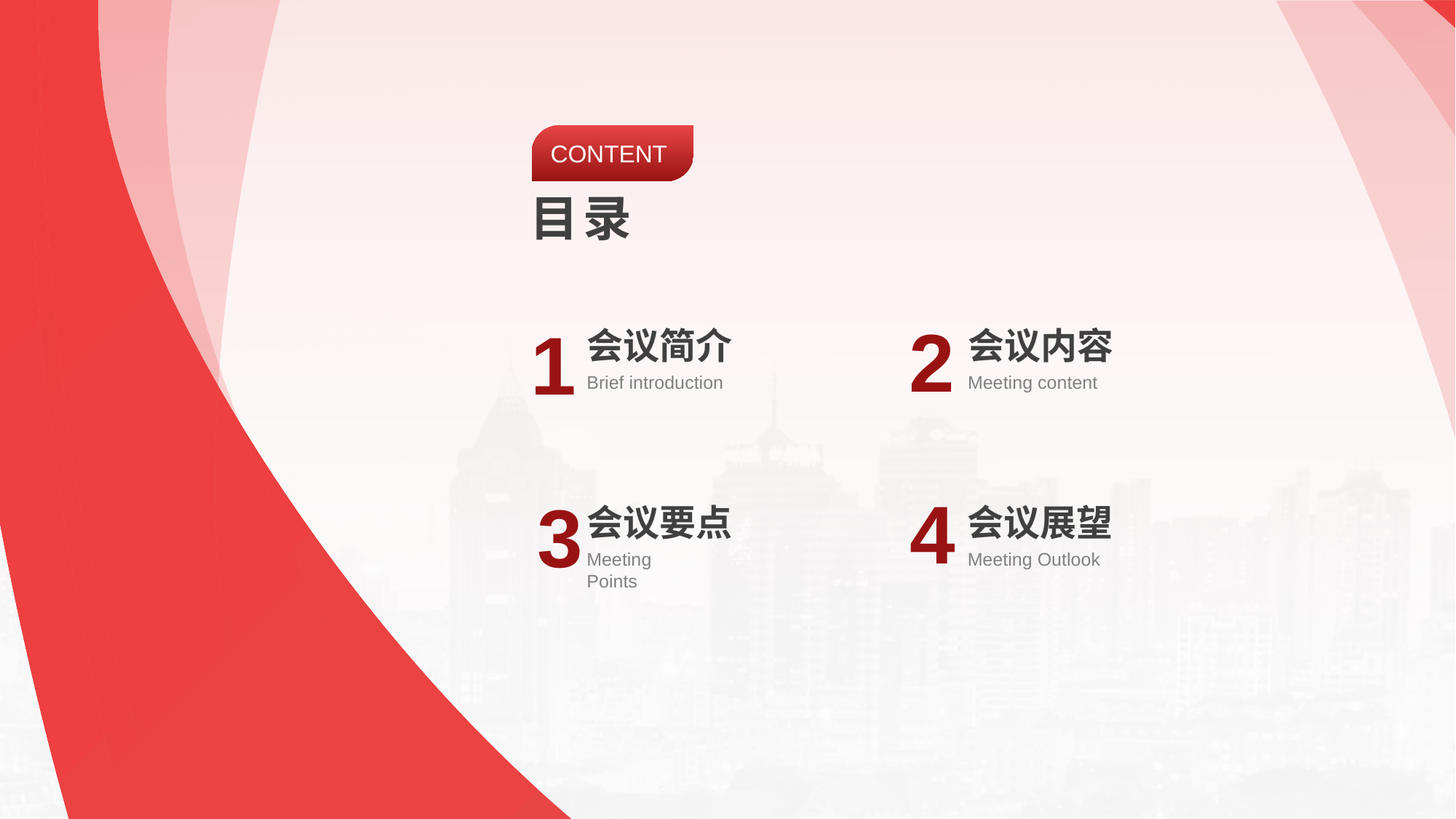

会议简介
会议内容
Brief introduction
Meeting content
会议要点
会议展望
Meeting Points
Meeting Outlook